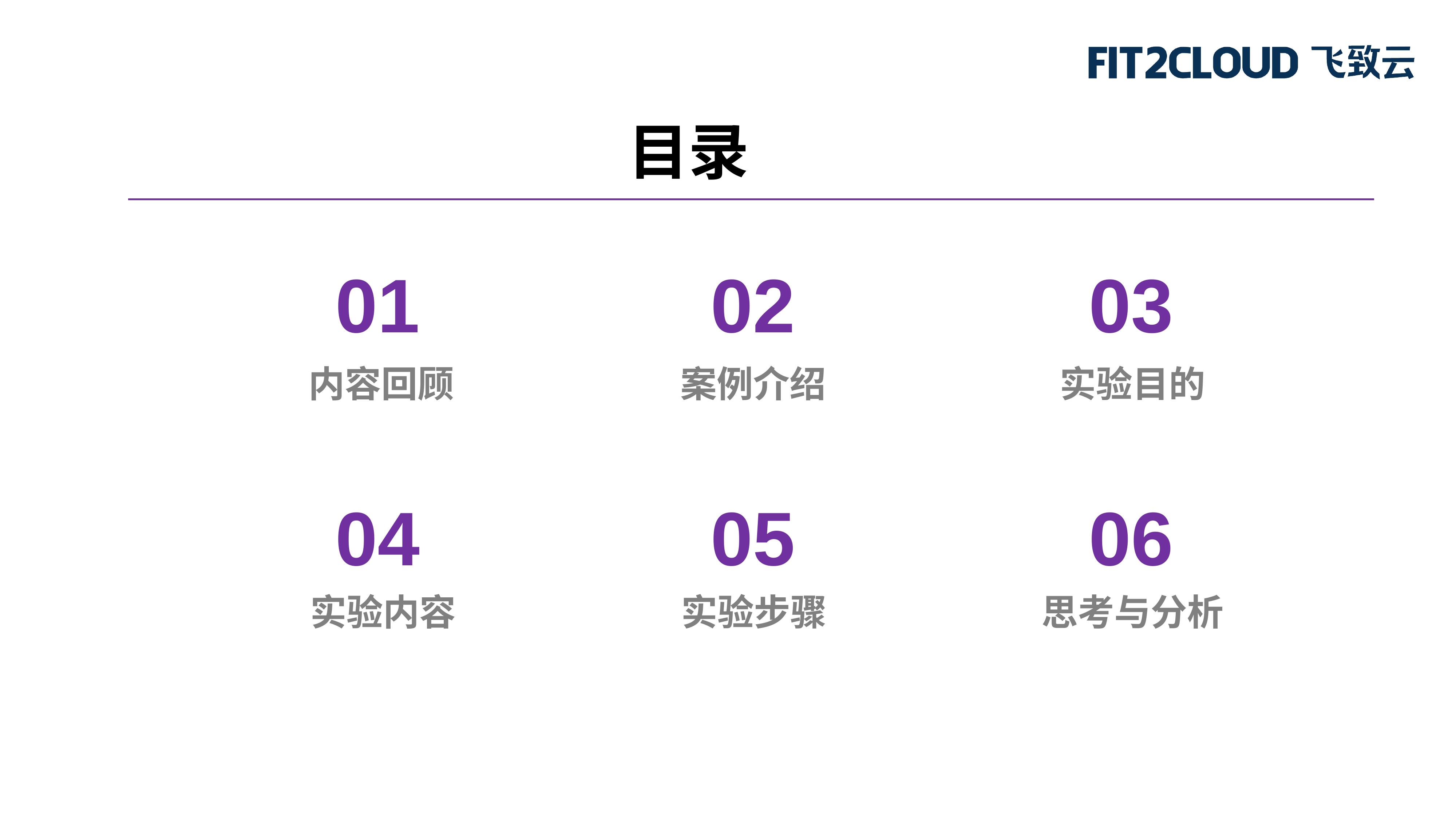

目录
01
02
03
内容回顾
案例介绍
实验目的
04
05
06
实验步骤
思考与分析
实验内容